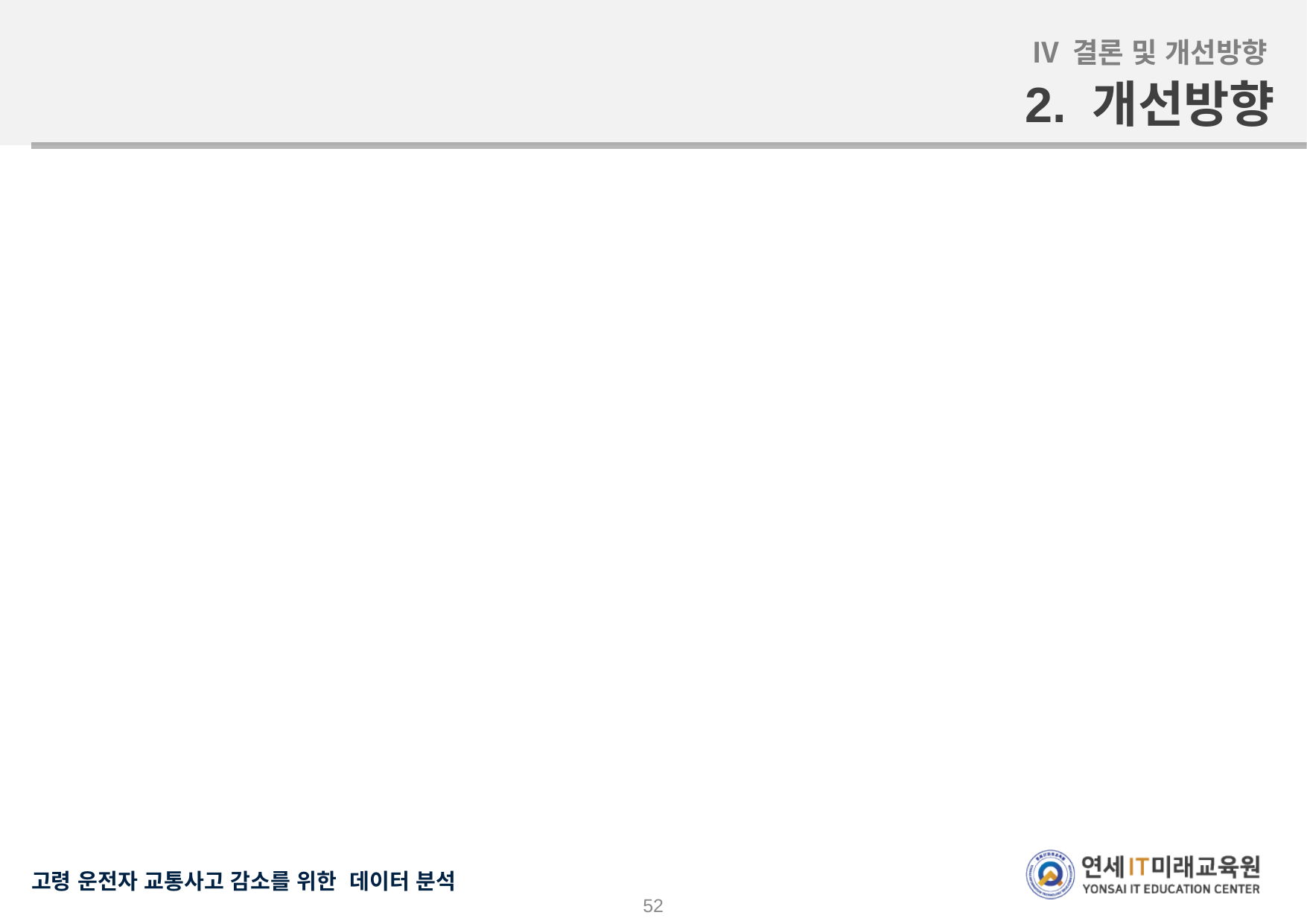

Ⅳ 결론 및 개선방향
2. 개선방향
52